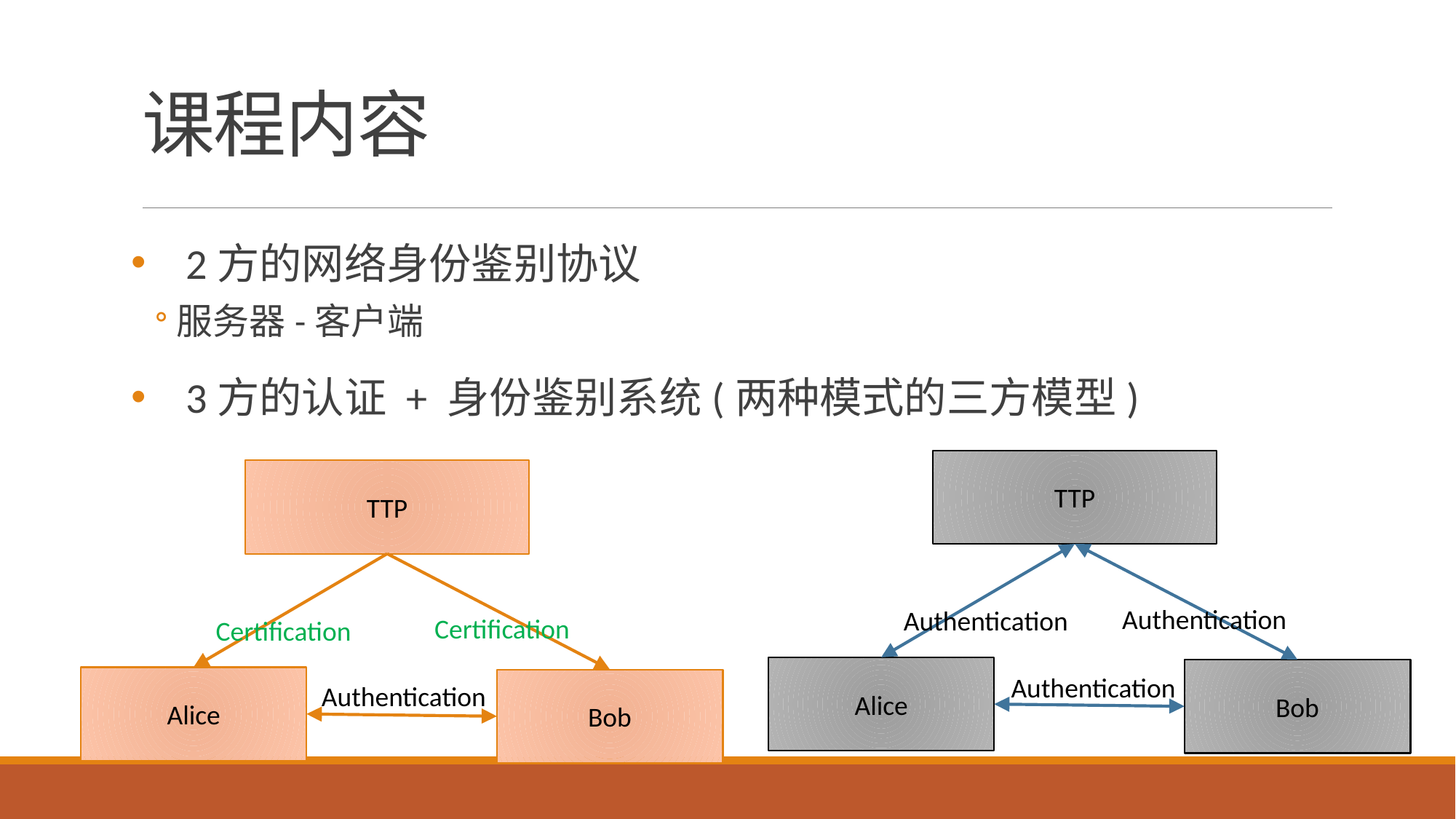

# 课程内容
2方的网络身份鉴别协议
服务器-客户端
3方的认证 + 身份鉴别系统(两种模式的三方模型)

TTP
TTP
Authentication
Authentication
Certification
Certification
Alice
Bob
Authentication
Alice
Bob
Authentication